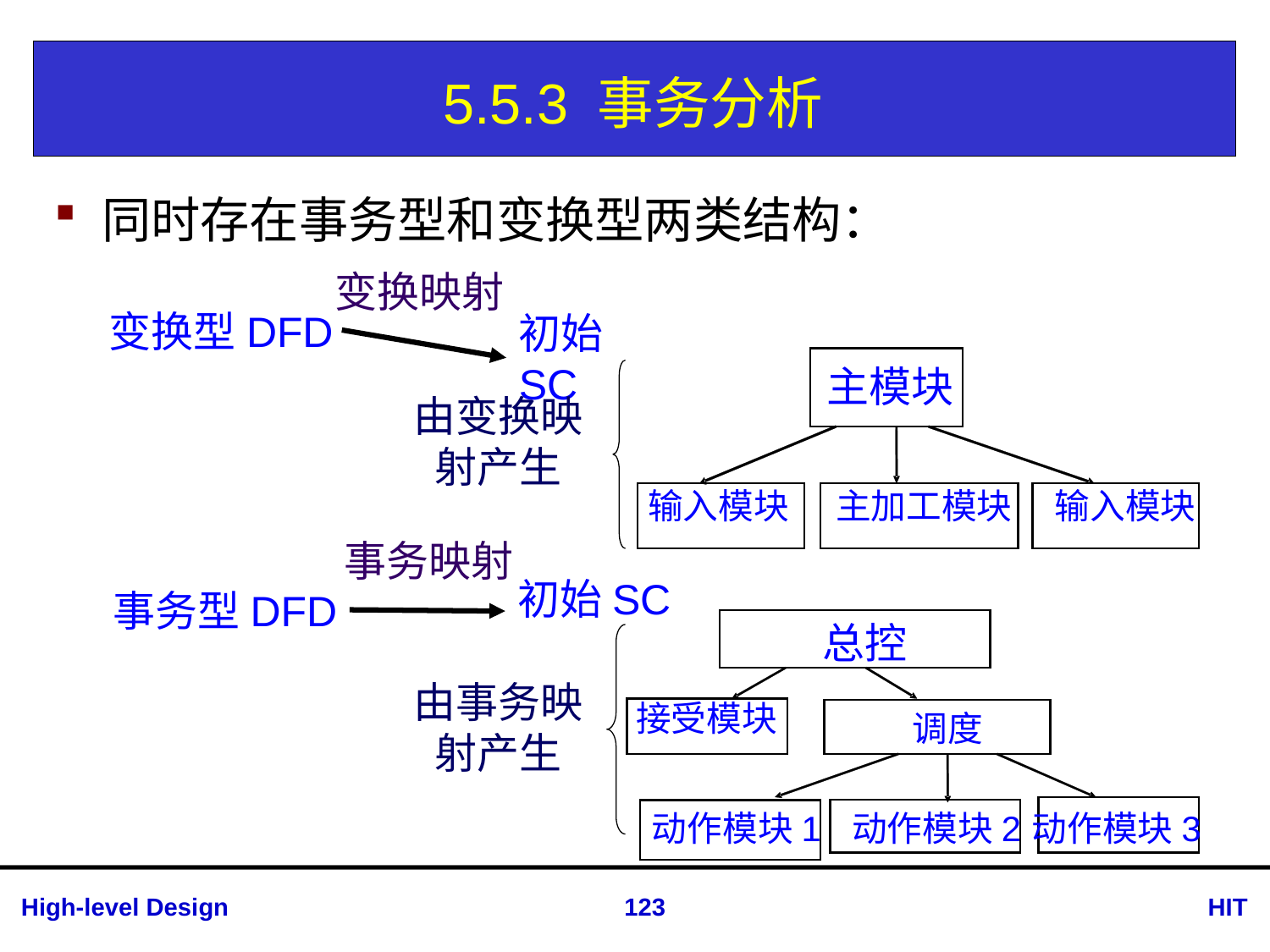

# 5.5.3 事务分析
同时存在事务型和变换型两类结构：
变换映射
变换型DFD
初始SC

主模块

由变换映
射产生

输入模块
主加工模块
输入模块

事务映射
初始SC
事务型DFD

总控

由事务映
射产生
接受模块

调度

动作模块1

动作模块2

动作模块3